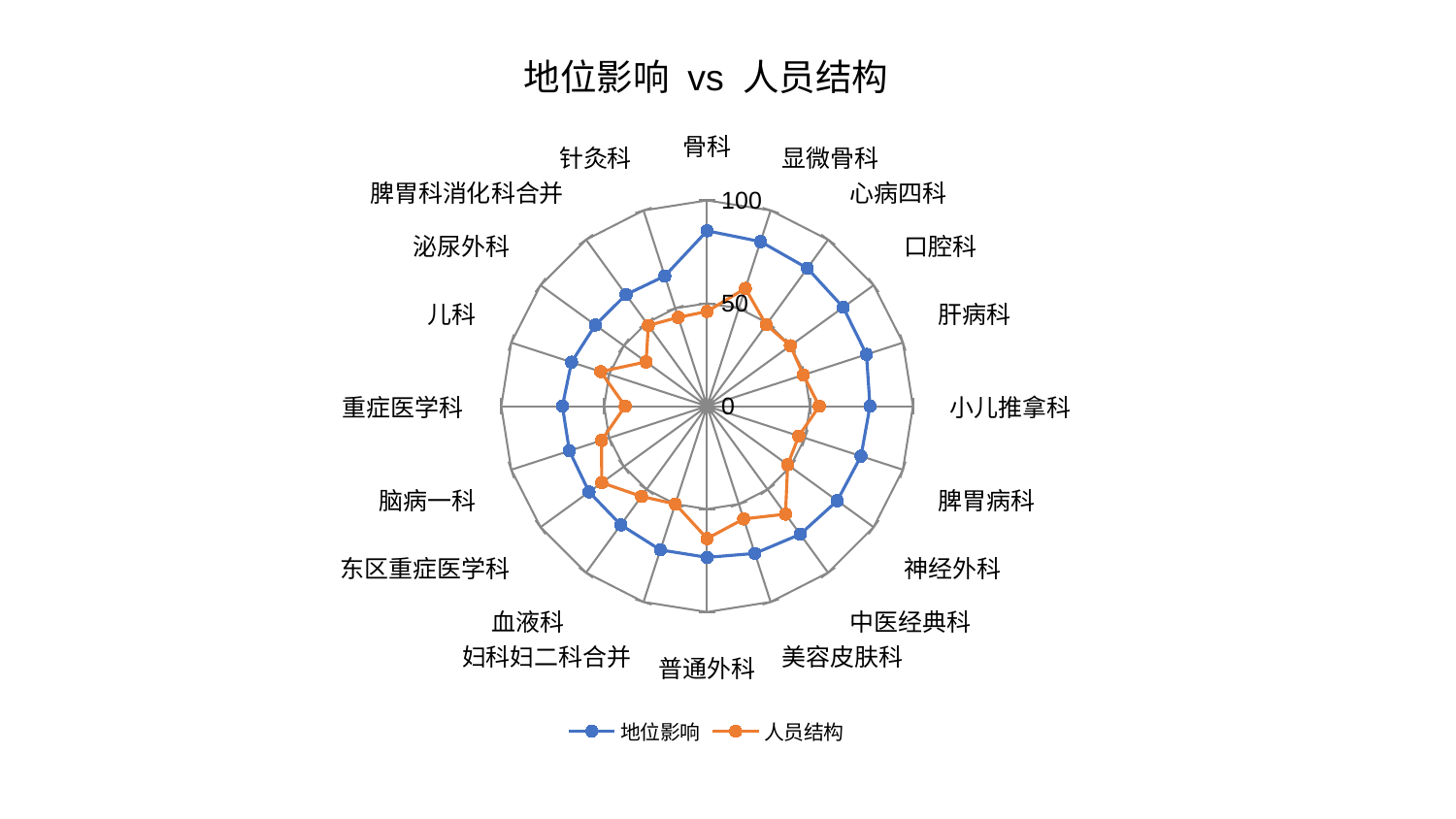

### Chart: 地位影响 vs 人员结构

| Category | 地位影响 | 人员结构 |
|---|---|---|
| 骨科 | 85.19807566870371 | 46.03698970810634 |
| 显微骨科 | 84.07031621457868 | 60.15898087032054 |
| 心病四科 | 82.88167422189697 | 48.91139652937795 |
| 口腔科 | 81.7431240651916 | 50.02341833656066 |
| 肝病科 | 81.41898897277402 | 49.17131753599982 |
| 小儿推拿科 | 79.12630113819883 | 54.50032797498423 |
| 脾胃病科 | 78.60125541657554 | 46.86286532383698 |
| 神经外科 | 78.16723954000999 | 48.41388659465555 |
| 中医经典科 | 76.96095706287208 | 64.83374586934163 |
| 美容皮肤科 | 75.21333782022373 | 57.5849769812338 |
| 普通外科 | 73.45814545769001 | 64.3296137543599 |
| 妇科妇二科合并 | 73.42426523826703 | 49.97767686858323 |
| 血液科 | 71.29933192159238 | 54.21810973411233 |
| 东区重症医学科 | 70.87423402850087 | 63.2538252690333 |
| 脑病一科 | 70.32370265900357 | 53.922528723766234 |
| 重症医学科 | 70.27283523774815 | 39.786691290176016 |
| 儿科 | 69.23317618695744 | 54.366166936108044 |
| 泌尿外科 | 67.09942868800074 | 36.6224332606715 |
| 脾胃科消化科合并 | 67.0181174297457 | 48.526326814817075 |
| 针灸科 | 66.49549451400878 | 45.37824138504807 |
98